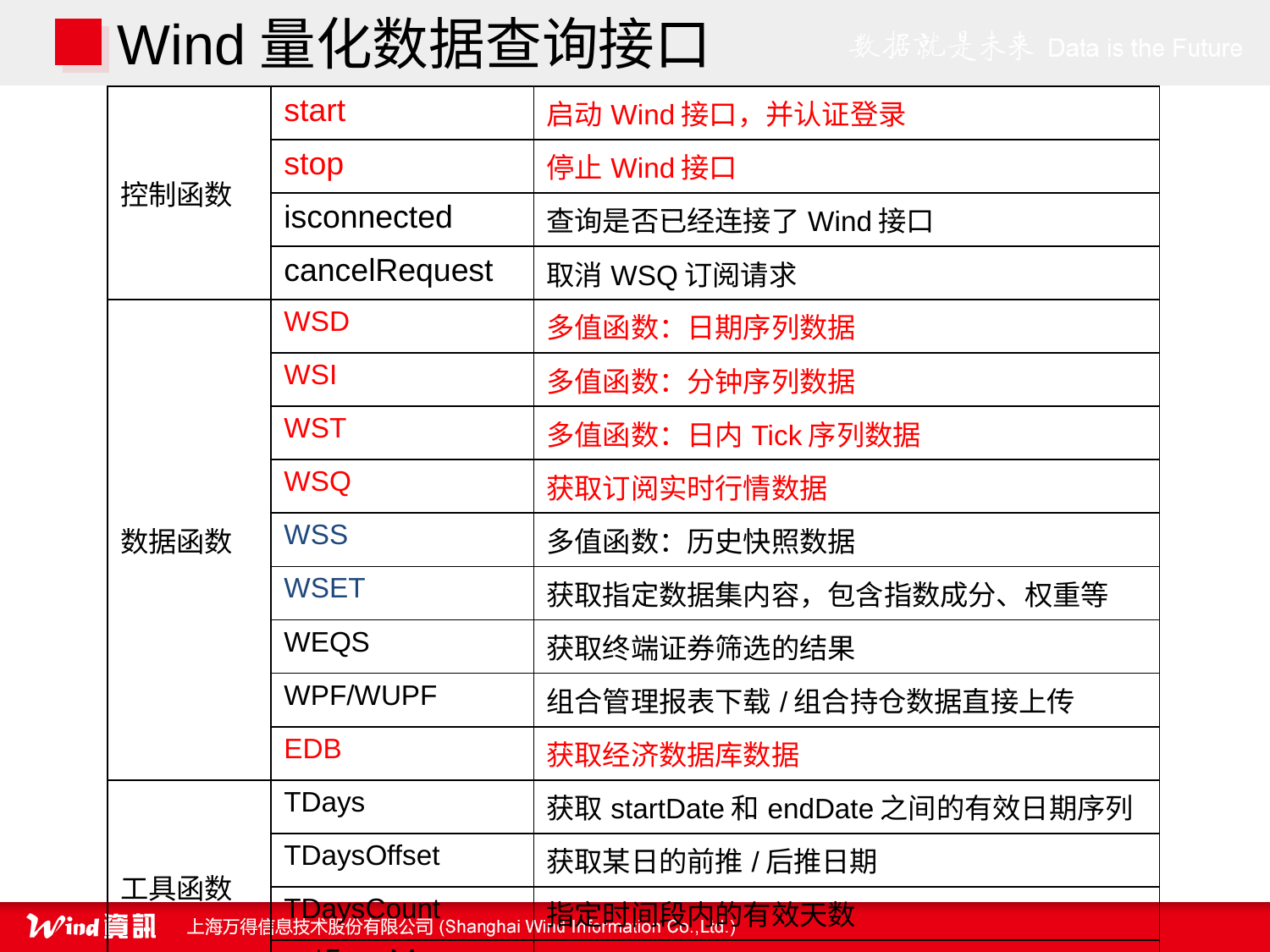

Wind量化数据查询接口
| 控制函数 | start | 启动Wind接口，并认证登录 |
| --- | --- | --- |
|  | stop | 停止Wind接口 |
|  | isconnected | 查询是否已经连接了Wind接口 |
|  | cancelRequest | 取消WSQ订阅请求 |
| 数据函数 | WSD | 多值函数：日期序列数据 |
|  | WSI | 多值函数：分钟序列数据 |
|  | WST | 多值函数：日内Tick序列数据 |
|  | WSQ | 获取订阅实时行情数据 |
|  | WSS | 多值函数：历史快照数据 |
|  | WSET | 获取指定数据集内容，包含指数成分、权重等 |
|  | WEQS | 获取终端证券筛选的结果 |
|  | WPF/WUPF | 组合管理报表下载/组合持仓数据直接上传 |
|  | EDB | 获取经济数据库数据 |
| 工具函数 | TDays | 获取startDate和endDate之间的有效日期序列 |
|  | TDaysOffset | 获取某日的前推/后推日期 |
|  | TDaysCount | 指定时间段内的有效天数 |
|  | getErrorMsg | 获取错误码相应的错误信息 |